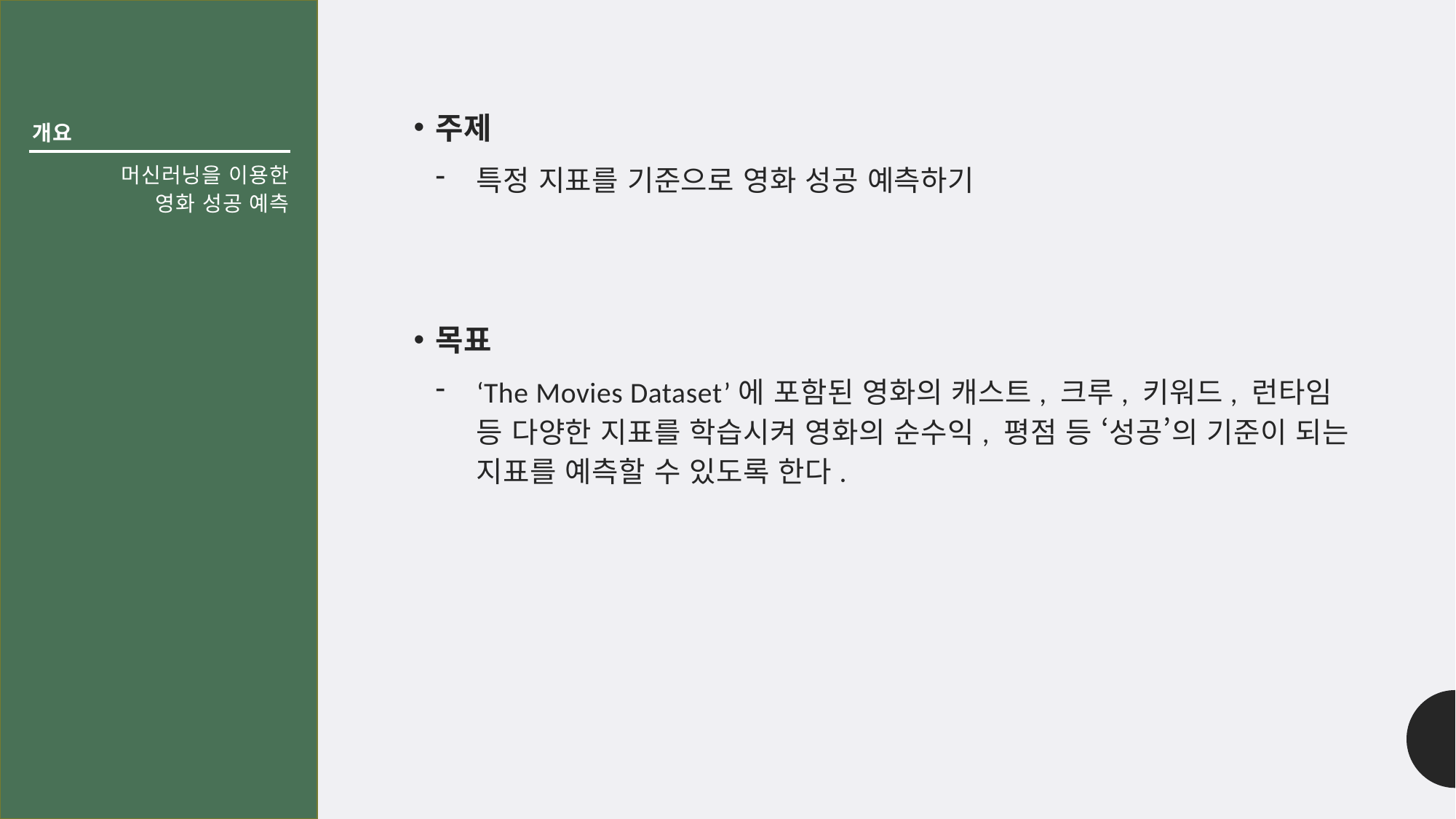

개요
주제
특정 지표를 기준으로 영화 성공 예측하기

목표
‘The Movies Dataset’에 포함된 영화의 캐스트, 크루, 키워드, 런타임 등 다양한 지표를 학습시켜 영화의 순수익, 평점 등 ‘성공’의 기준이 되는 지표를 예측할 수 있도록 한다.
# 머신러닝을 이용한 영화 성공 예측